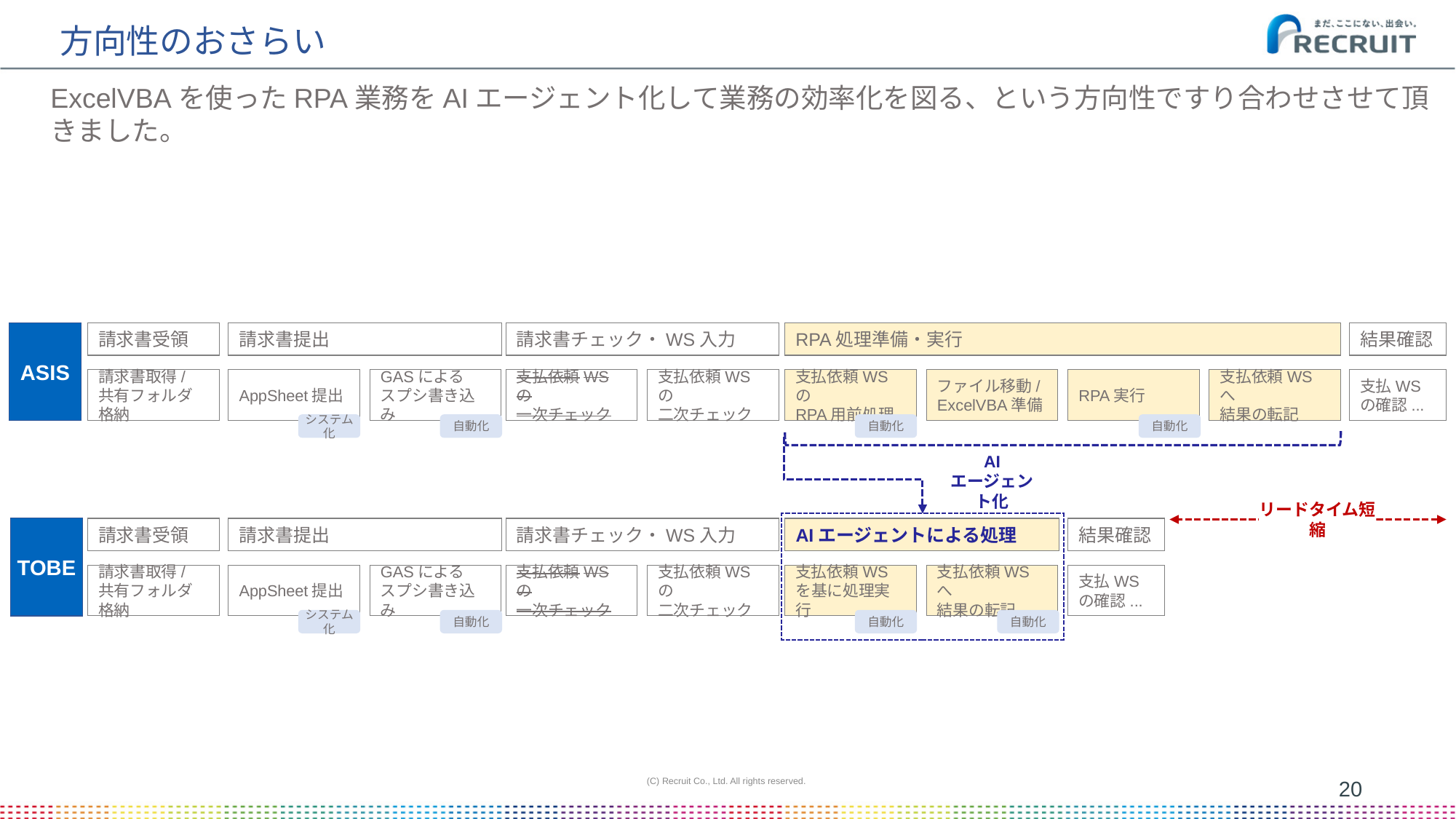

# 方向性のおさらい
ExcelVBAを使ったRPA業務をAIエージェント化して業務の効率化を図る、という方向性ですり合わせさせて頂きました。

ASIS
請求書受領
請求書提出
請求書チェック・WS入力
RPA処理準備・実行
結果確認
請求書取得/
共有フォルダ格納
AppSheet提出
GASによる
スプシ書き込み
支払依頼WSの
一次チェック
支払依頼WSの
二次チェック
支払依頼WSの
RPA用前処理
ファイル移動/
ExcelVBA準備
RPA実行
支払依頼WSへ
結果の転記
支払WSの確認...
システム化
自動化
自動化
自動化
AI
エージェント化
リードタイム短縮

TOBE
請求書受領
請求書提出
請求書チェック・WS入力
AIエージェントによる処理
結果確認
支払WSの確認...
請求書取得/
共有フォルダ格納
AppSheet提出
GASによる
スプシ書き込み
支払依頼WSの
一次チェック
支払依頼WSの
二次チェック
支払依頼WSを基に処理実行
支払依頼WSへ
結果の転記
システム化
自動化
自動化
自動化
(C) Recruit Co., Ltd. All rights reserved.